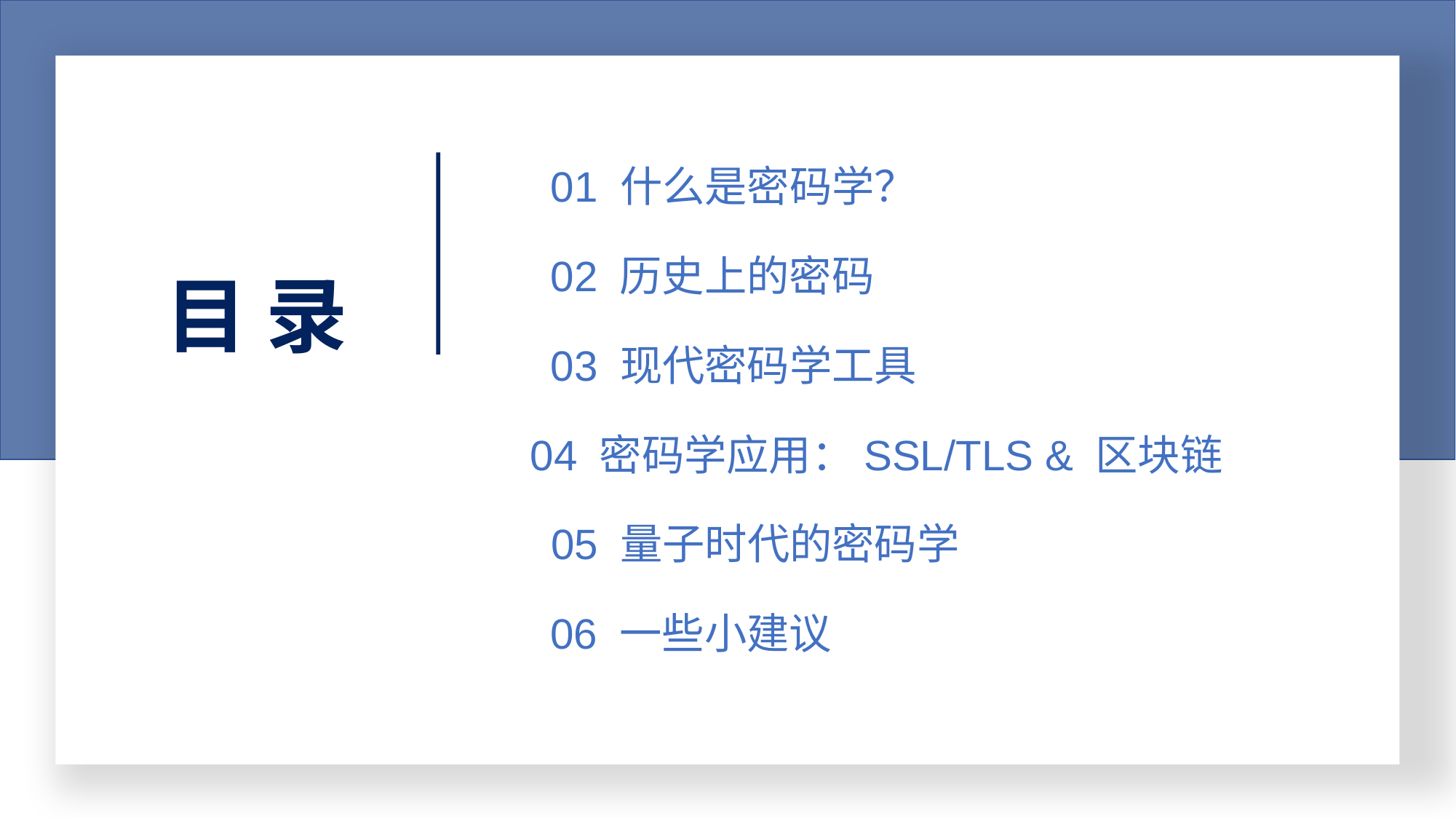

01 什么是密码学？
02 历史上的密码

目 录
03 现代密码学工具
04 密码学应用：SSL/TLS & 区块链
05 量子时代的密码学
06 一些小建议